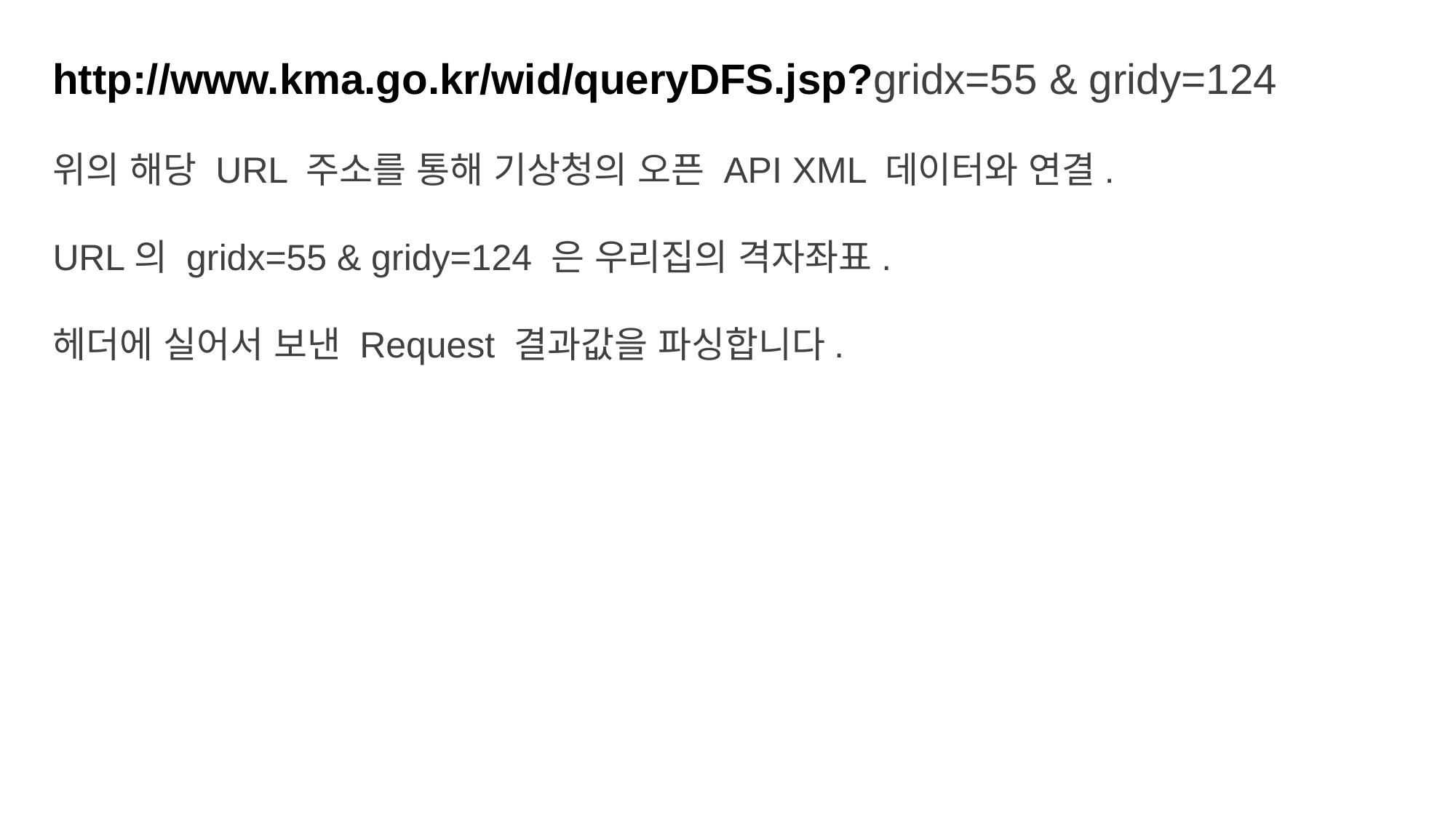

http://www.kma.go.kr/wid/queryDFS.jsp?gridx=55 & gridy=124

위의 해당 URL 주소를 통해 기상청의 오픈 API XML 데이터와 연결.

URL의 gridx=55 & gridy=124 은 우리집의 격자좌표.

헤더에 실어서 보낸 Request 결과값을 파싱합니다.